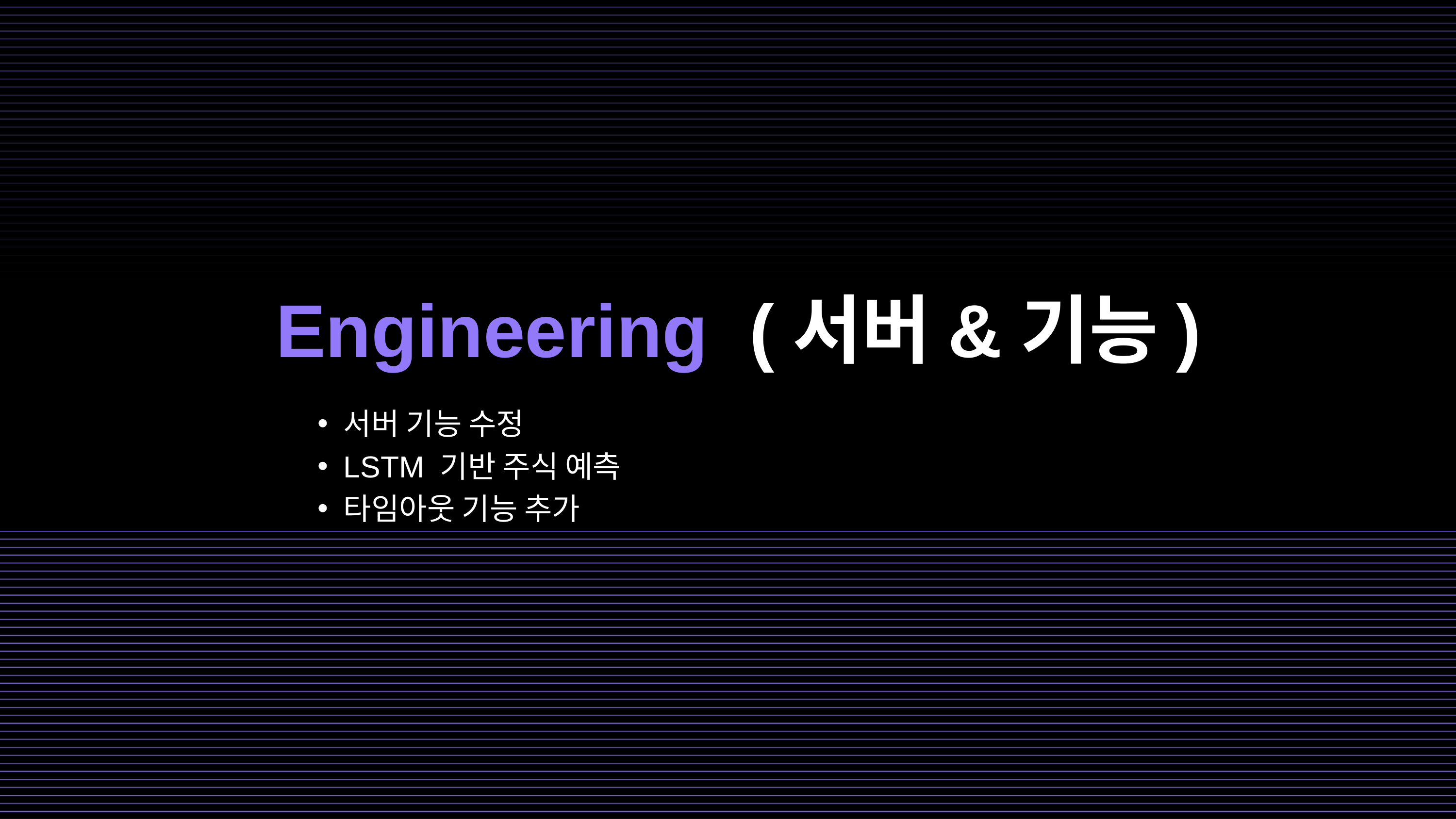

Engineering  (서버&기능)

서버 기능 수정
LSTM 기반 주식 예측
타임아웃 기능 추가